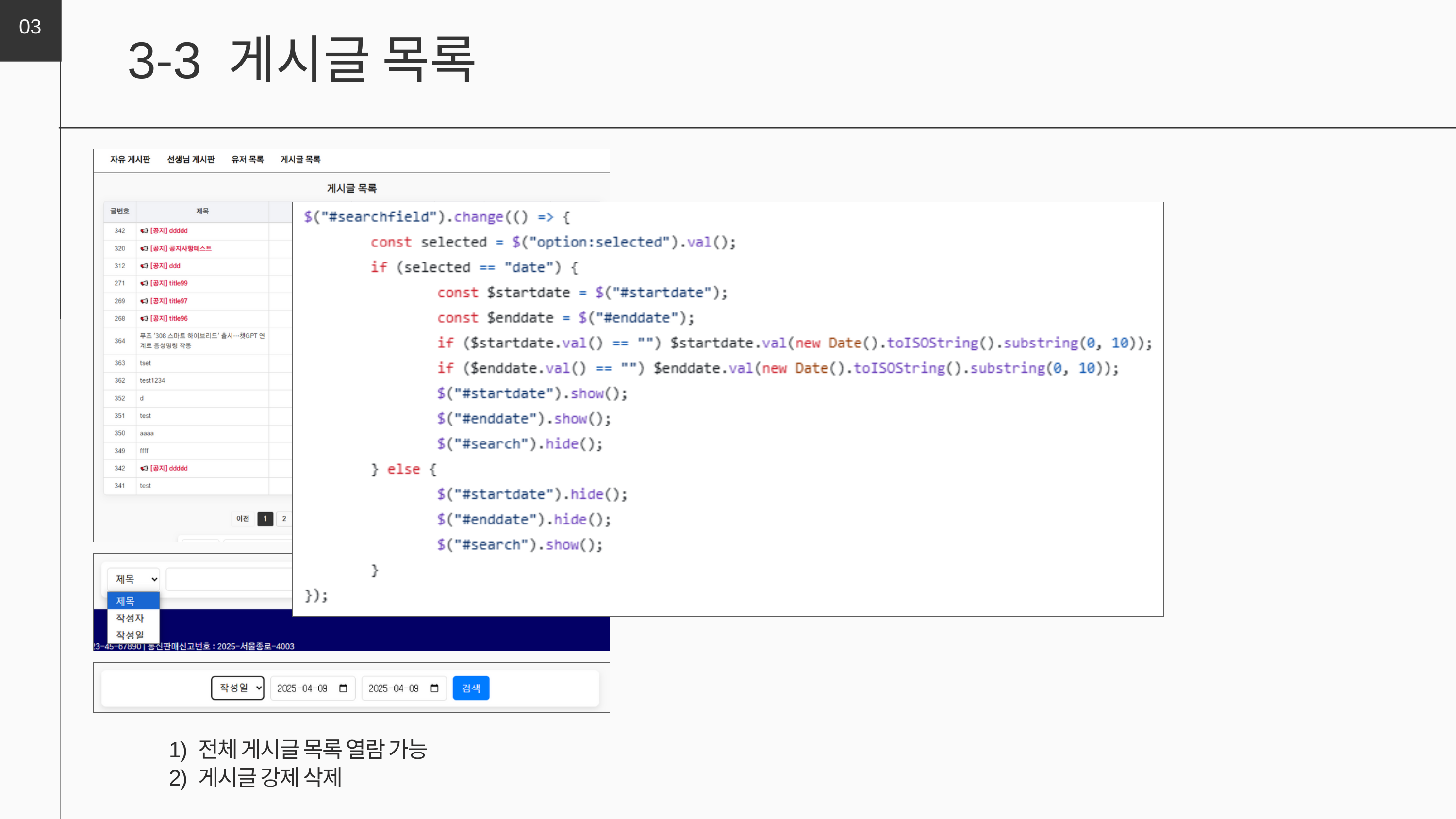

03

3-3 게시글 목록

1) 전체 게시글 목록 열람 가능
2) 게시글 강제 삭제